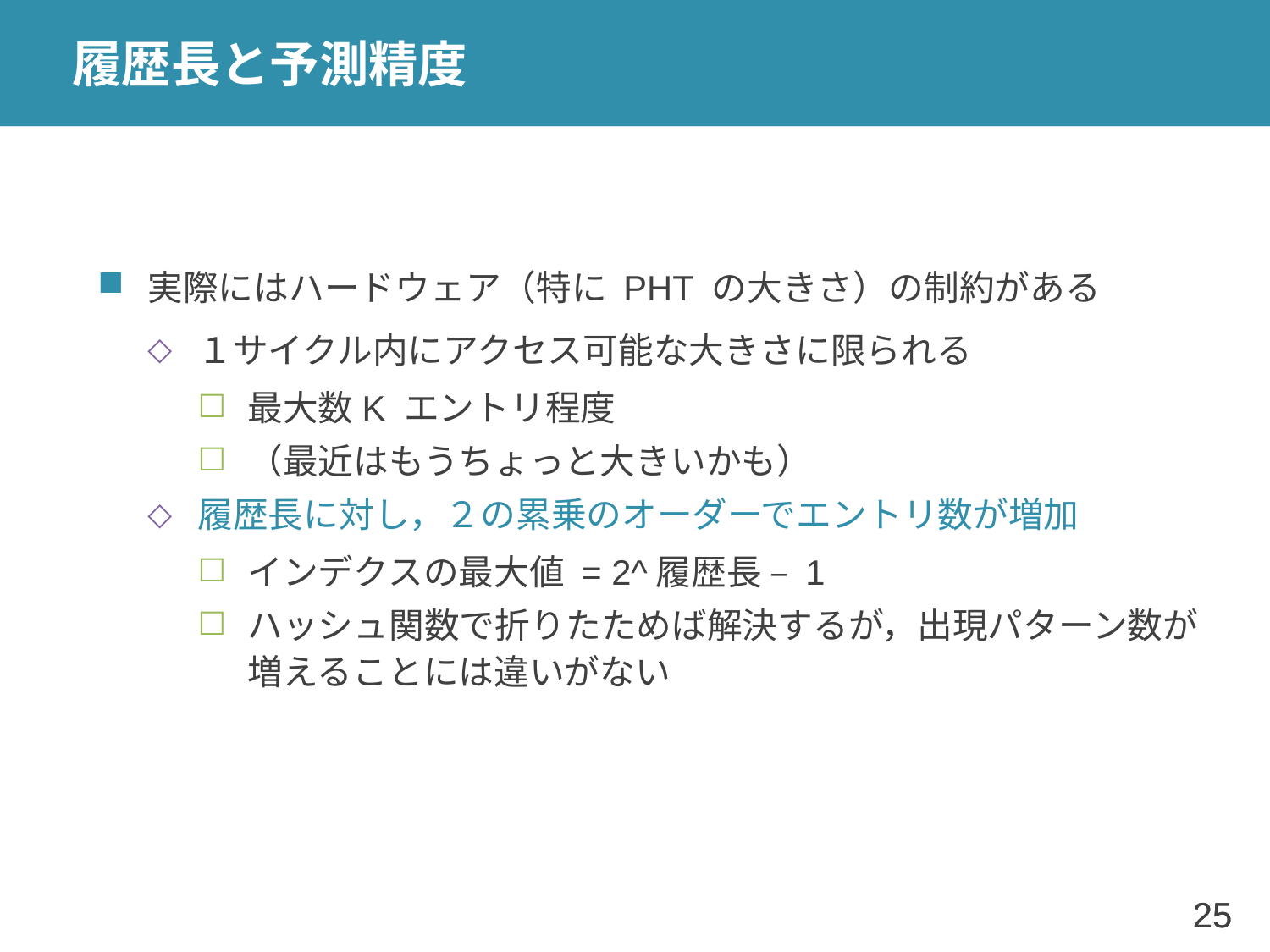

# 履歴長と予測精度
実際にはハードウェア（特に PHT の大きさ）の制約がある
１サイクル内にアクセス可能な大きさに限られる
最大数K エントリ程度
（最近はもうちょっと大きいかも）
履歴長に対し，２の累乗のオーダーでエントリ数が増加
インデクスの最大値 = 2^履歴長 – 1
ハッシュ関数で折りたためば解決するが，出現パターン数が増えることには違いがない